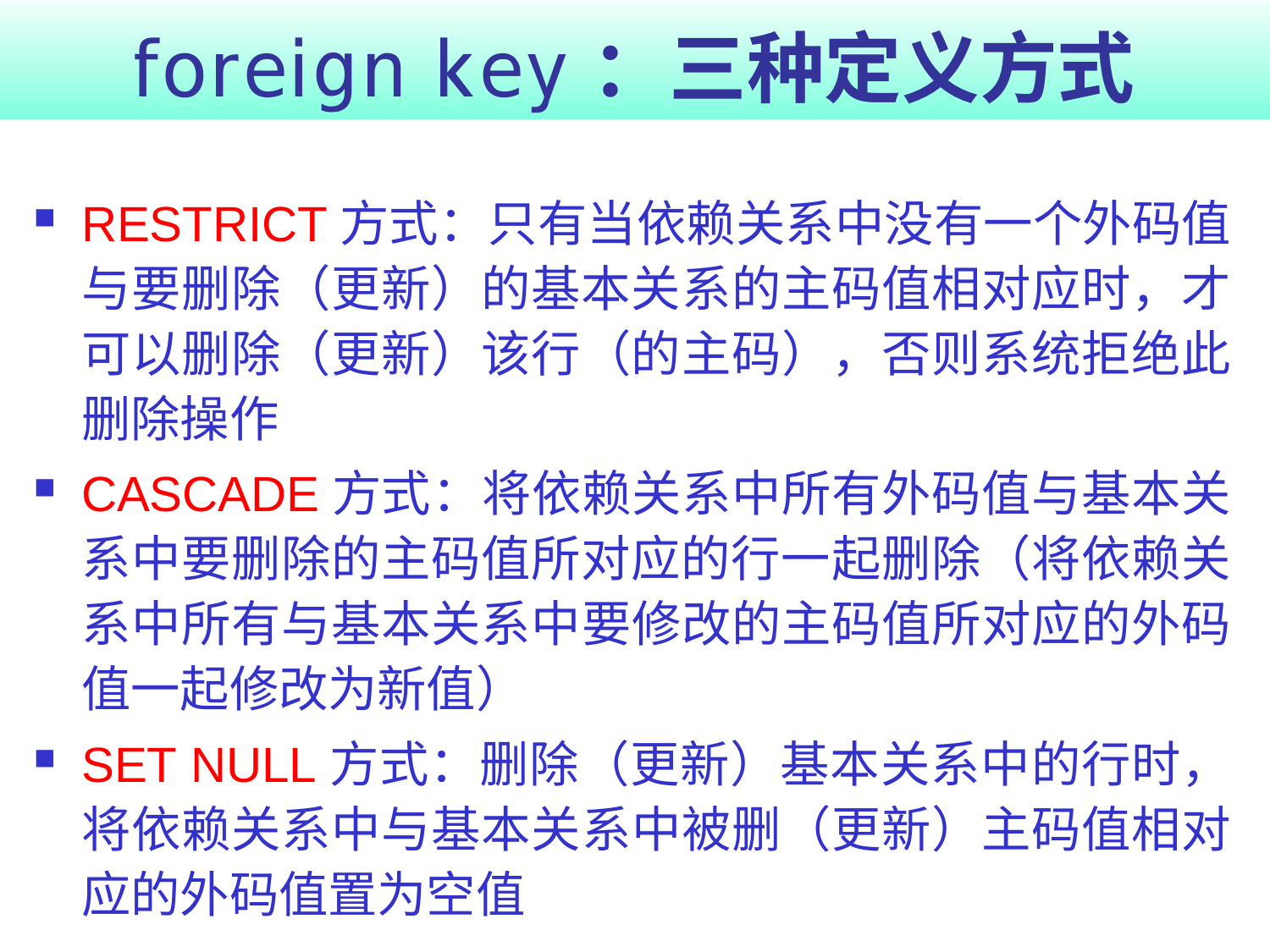

# foreign key：三种定义方式
RESTRICT方式：只有当依赖关系中没有一个外码值与要删除（更新）的基本关系的主码值相对应时，才可以删除（更新）该行（的主码），否则系统拒绝此删除操作
CASCADE方式：将依赖关系中所有外码值与基本关系中要删除的主码值所对应的行一起删除（将依赖关系中所有与基本关系中要修改的主码值所对应的外码值一起修改为新值）
SET NULL方式：删除（更新）基本关系中的行时，将依赖关系中与基本关系中被删（更新）主码值相对应的外码值置为空值